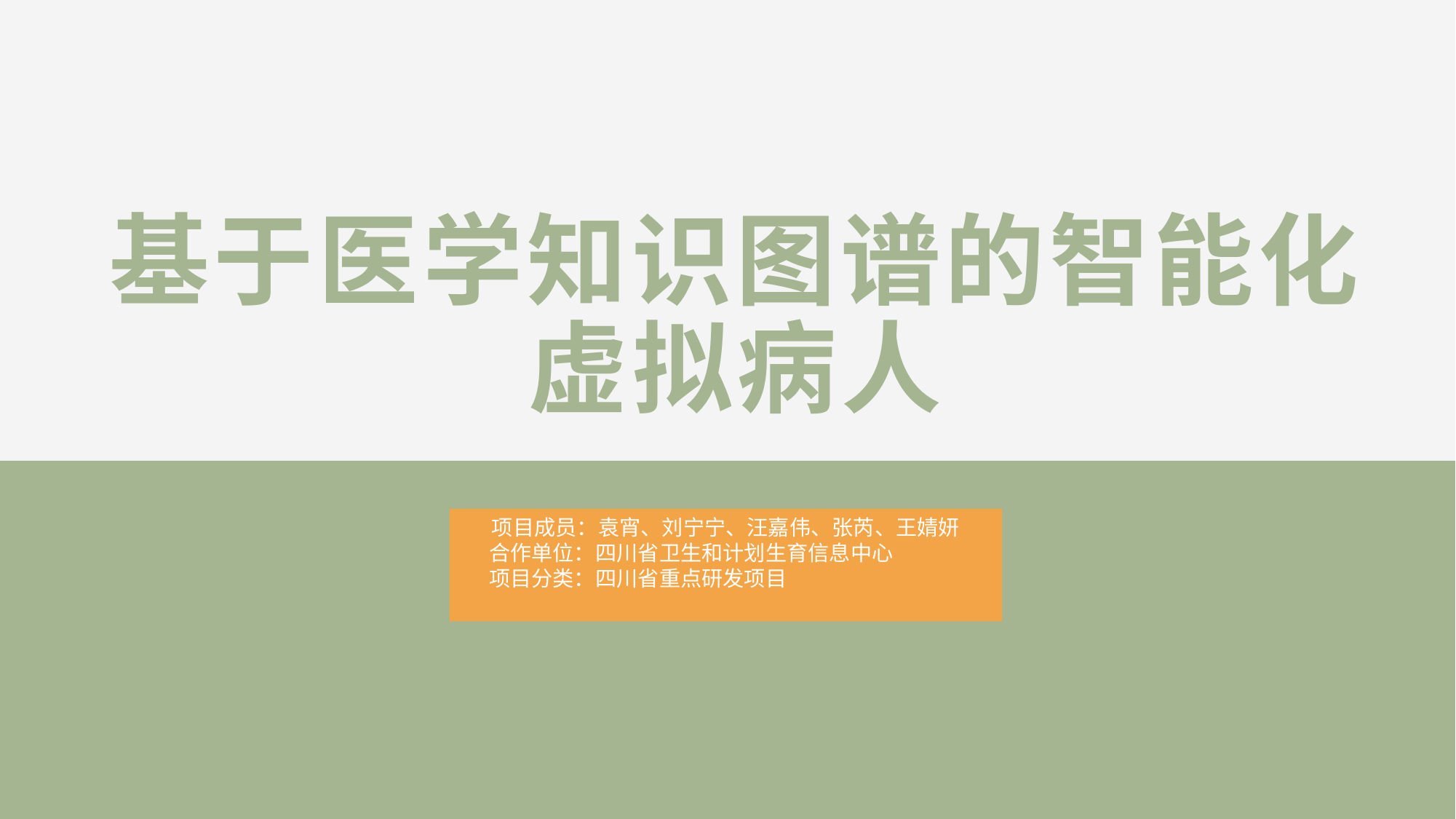

基于医学知识图谱的智能化
虚拟病人

项目成员：袁宵、刘宁宁、汪嘉伟、张芮、王婧妍
     合作单位：四川省卫生和计划生育信息中心
     项目分类：四川省重点研发项目